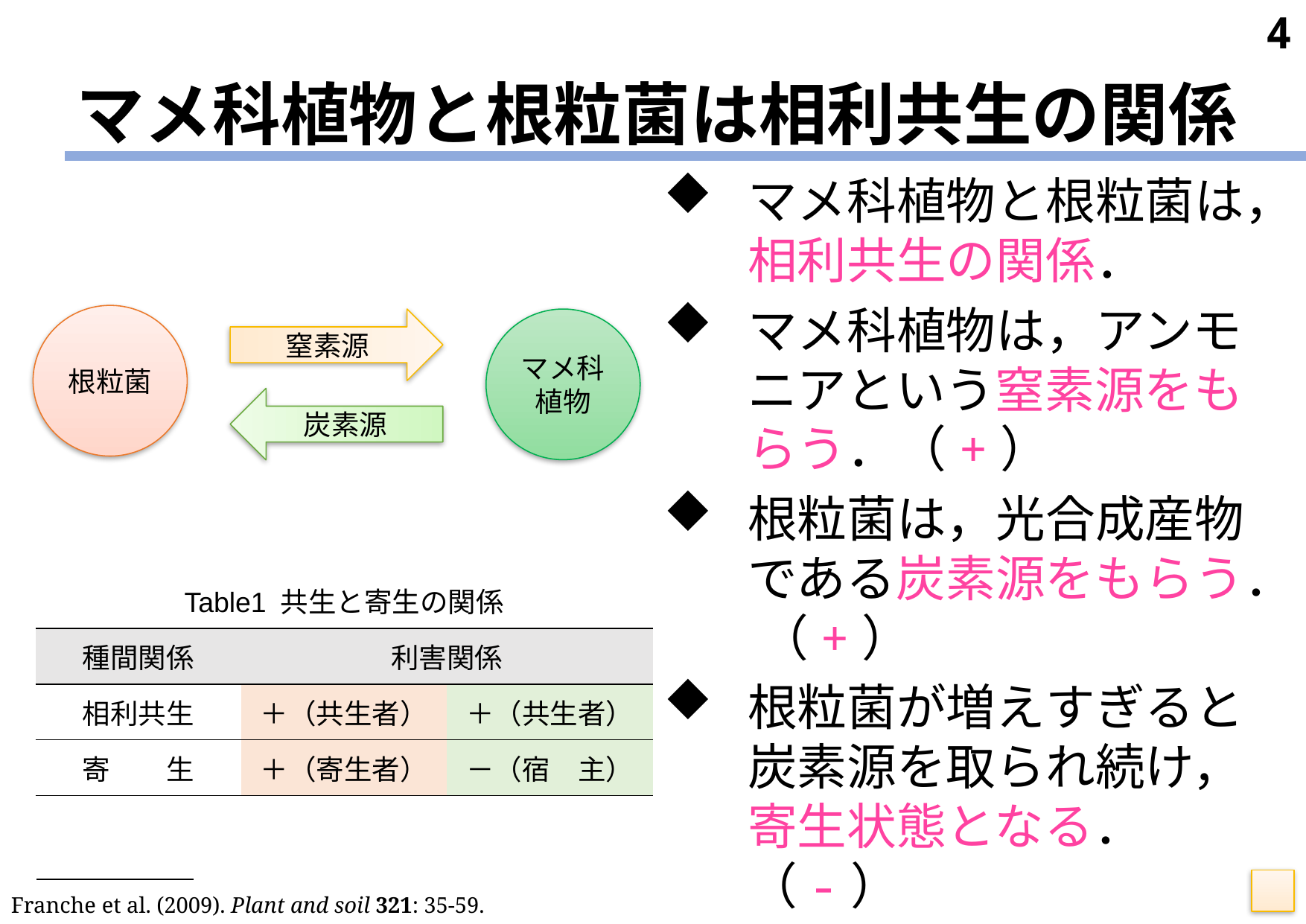

4
# マメ科植物と根粒菌は相利共生の関係
マメ科植物と根粒菌は，相利共生の関係．
マメ科植物は，アンモニアという窒素源をもらう．（+）
根粒菌は，光合成産物である炭素源をもらう． （+）
根粒菌が増えすぎると炭素源を取られ続け，寄生状態となる．（-）
根粒菌
窒素源
マメ科
植物
炭素源
| Table1 共生と寄生の関係 |  |  |
| --- | --- | --- |
| 種間関係 | 利害関係 |  |
| 相利共生 | ＋（共生者） | ＋（共生者） |
| 寄　　生 | ＋（寄生者） | －（宿　主） |

Franche et al. (2009). Plant and soil 321: 35-59.